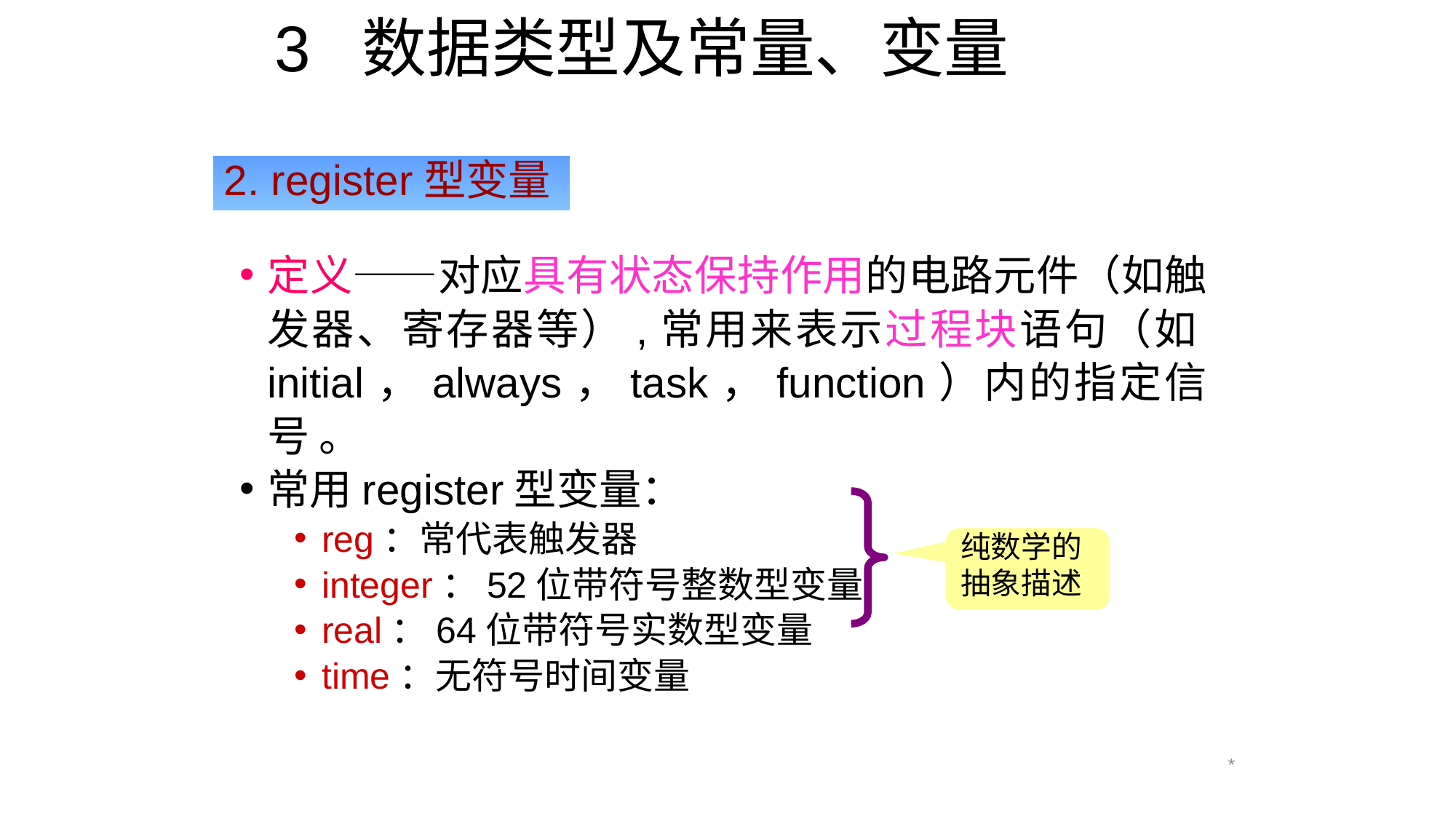

# 3  数据类型及常量、变量
2. register型变量
定义——对应具有状态保持作用的电路元件（如触发器、寄存器等）,常用来表示过程块语句（如initial，always，task，function）内的指定信号 。
常用register型变量：
reg：常代表触发器
integer：52位带符号整数型变量
real：64位带符号实数型变量
time：无符号时间变量

纯数学的抽象描述
*